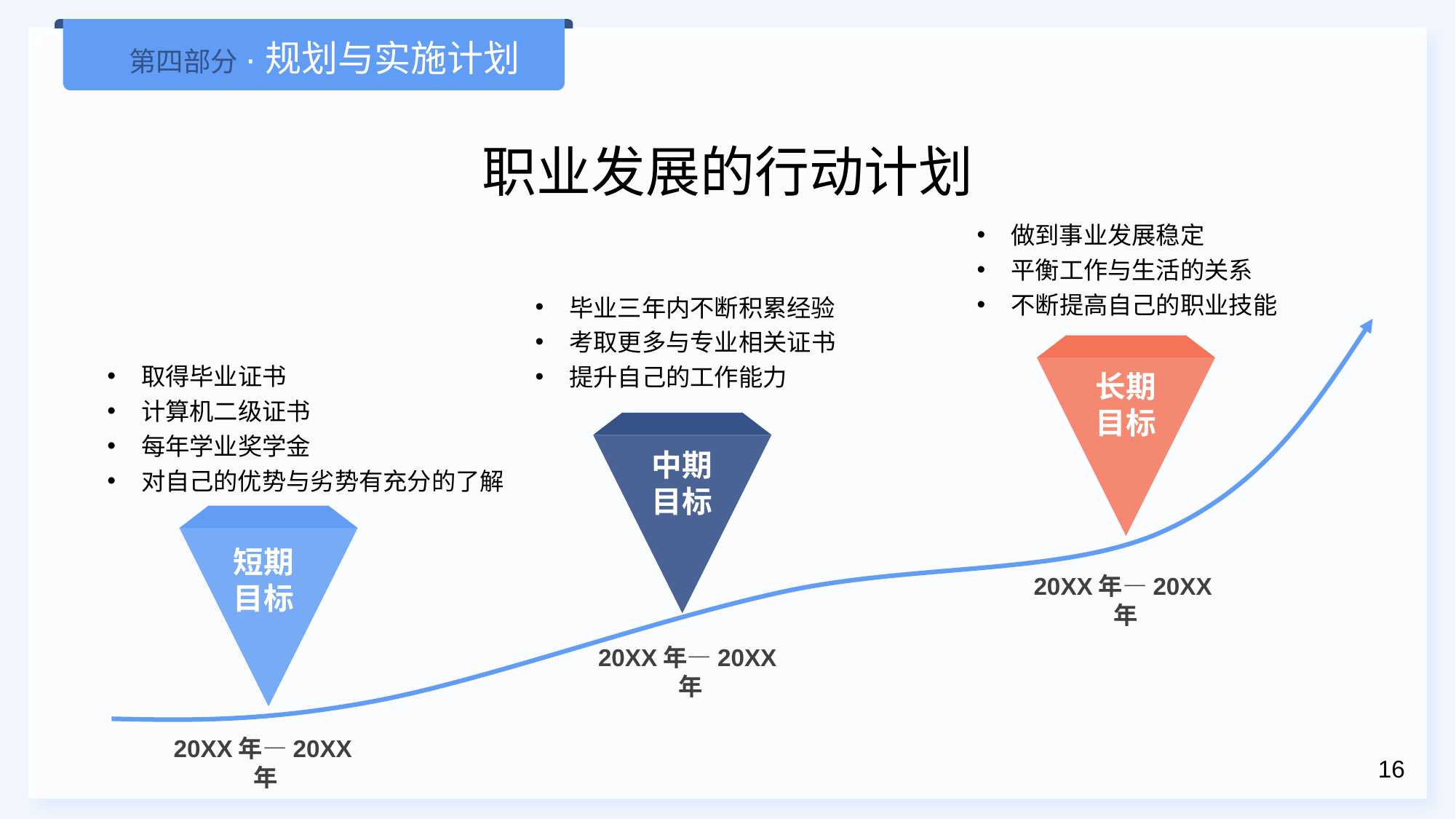

第四部分·规划与实施计划
职业发展的行动计划
做到事业发展稳定
平衡工作与生活的关系
不断提高自己的职业技能
毕业三年内不断积累经验
考取更多与专业相关证书
提升自己的工作能力

取得毕业证书
计算机二级证书
每年学业奖学金
对自己的优势与劣势有充分的了解
长期
目标

中期
目标

短期
目标
20XX年—20XX年
20XX年—20XX年
20XX年—20XX年
16